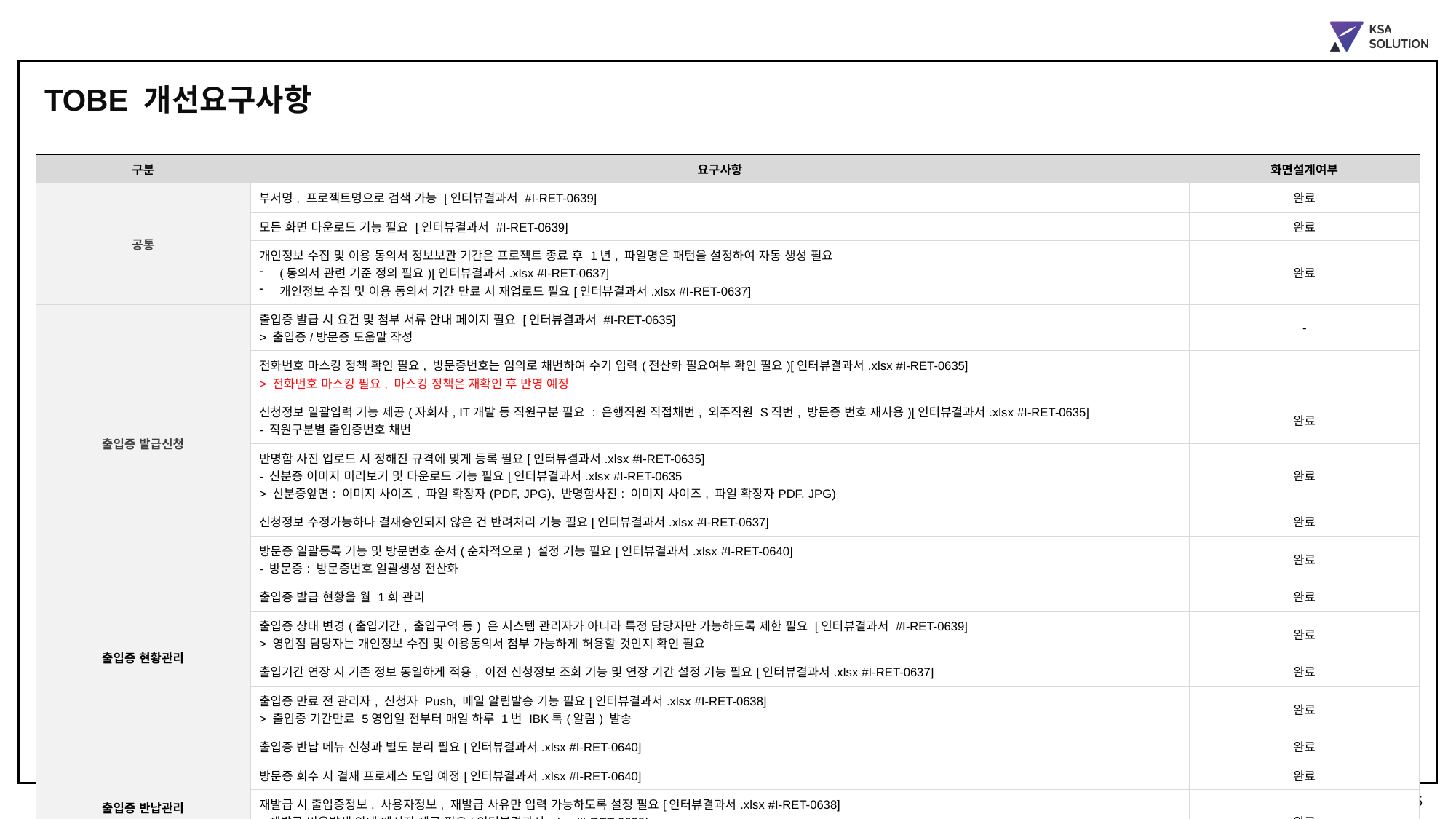

TOBE 개선요구사항
| 구분 | 요구사항 | 화면설계여부 |
| --- | --- | --- |
| 공통 | 부서명, 프로젝트명으로 검색 가능 [인터뷰결과서 #I-RET-0639] | 완료 |
|  | 모든 화면 다운로드 기능 필요 [인터뷰결과서 #I-RET-0639] | 완료 |
|  | 개인정보 수집 및 이용 동의서 정보보관 기간은 프로젝트 종료 후 1년, 파일명은 패턴을 설정하여 자동 생성 필요 (동의서 관련 기준 정의 필요)[인터뷰결과서.xlsx #I-RET-0637] 개인정보 수집 및 이용 동의서 기간 만료 시 재업로드 필요[인터뷰결과서.xlsx #I-RET-0637] | 완료 |
| 출입증 발급신청 | 출입증 발급 시 요건 및 첨부 서류 안내 페이지 필요 [인터뷰결과서 #I-RET-0635] > 출입증/방문증 도움말 작성 | - |
|  | 전화번호 마스킹 정책 확인 필요, 방문증번호는 임의로 채번하여 수기 입력(전산화 필요여부 확인 필요)[인터뷰결과서.xlsx #I-RET-0635] > 전화번호 마스킹 필요, 마스킹 정책은 재확인 후 반영 예정 |  |
|  | 신청정보 일괄입력 기능 제공(자회사, IT개발 등 직원구분 필요 : 은행직원 직접채번, 외주직원 S직번, 방문증 번호 재사용)[인터뷰결과서.xlsx #I-RET-0635] - 직원구분별 출입증번호 채번 | 완료 |
|  | 반명함 사진 업로드 시 정해진 규격에 맞게 등록 필요[인터뷰결과서.xlsx #I-RET-0635] - 신분증 이미지 미리보기 및 다운로드 기능 필요[인터뷰결과서.xlsx #I-RET-0635 > 신분증앞면: 이미지 사이즈, 파일 확장자(PDF, JPG), 반명함사진: 이미지 사이즈, 파일 확장자PDF, JPG) | 완료 |
|  | 신청정보 수정가능하나 결재승인되지 않은 건 반려처리 기능 필요[인터뷰결과서.xlsx #I-RET-0637] | 완료 |
|  | 방문증 일괄등록 기능 및 방문번호 순서(순차적으로) 설정 기능 필요[인터뷰결과서.xlsx #I-RET-0640] - 방문증: 방문증번호 일괄생성 전산화 | 완료 |
| 출입증 현황관리 | 출입증 발급 현황을 월 1회 관리 | 완료 |
| 출입증 현황관리 | 출입증 상태 변경(출입기간, 출입구역 등) 은 시스템 관리자가 아니라 특정 담당자만 가능하도록 제한 필요 [인터뷰결과서 #I-RET-0639] > 영업점 담당자는 개인정보 수집 및 이용동의서 첨부 가능하게 허용할 것인지 확인 필요 | 완료 |
|  | 출입기간 연장 시 기존 정보 동일하게 적용, 이전 신청정보 조회 기능 및 연장 기간 설정 기능 필요[인터뷰결과서.xlsx #I-RET-0637] | 완료 |
|  | 출입증 만료 전 관리자, 신청자 Push, 메일 알림발송 기능 필요[인터뷰결과서.xlsx #I-RET-0638] > 출입증 기간만료 5영업일 전부터 매일 하루 1번 IBK톡(알림) 발송 | 완료 |
| 출입증 반납관리 | 출입증 반납 메뉴 신청과 별도 분리 필요[인터뷰결과서.xlsx #I-RET-0640] | 완료 |
|  | 방문증 회수 시 결재 프로세스 도입 예정[인터뷰결과서.xlsx #I-RET-0640] | 완료 |
|  | 재발급 시 출입증정보, 사용자정보, 재발급 사유만 입력 가능하도록 설정 필요[인터뷰결과서.xlsx #I-RET-0638] - 재발급 비용발생 안내 메시지 제공 필요[인터뷰결과서.xlsx #I-RET-0638] > 재발급 팝업화면에 비용발생 안내 메시지 제공 | 완료 |
|  | 분실 및 미반납 사유 입력 기능 필요[인터뷰결과서.xlsx #I-RET-0637] | 완료 |